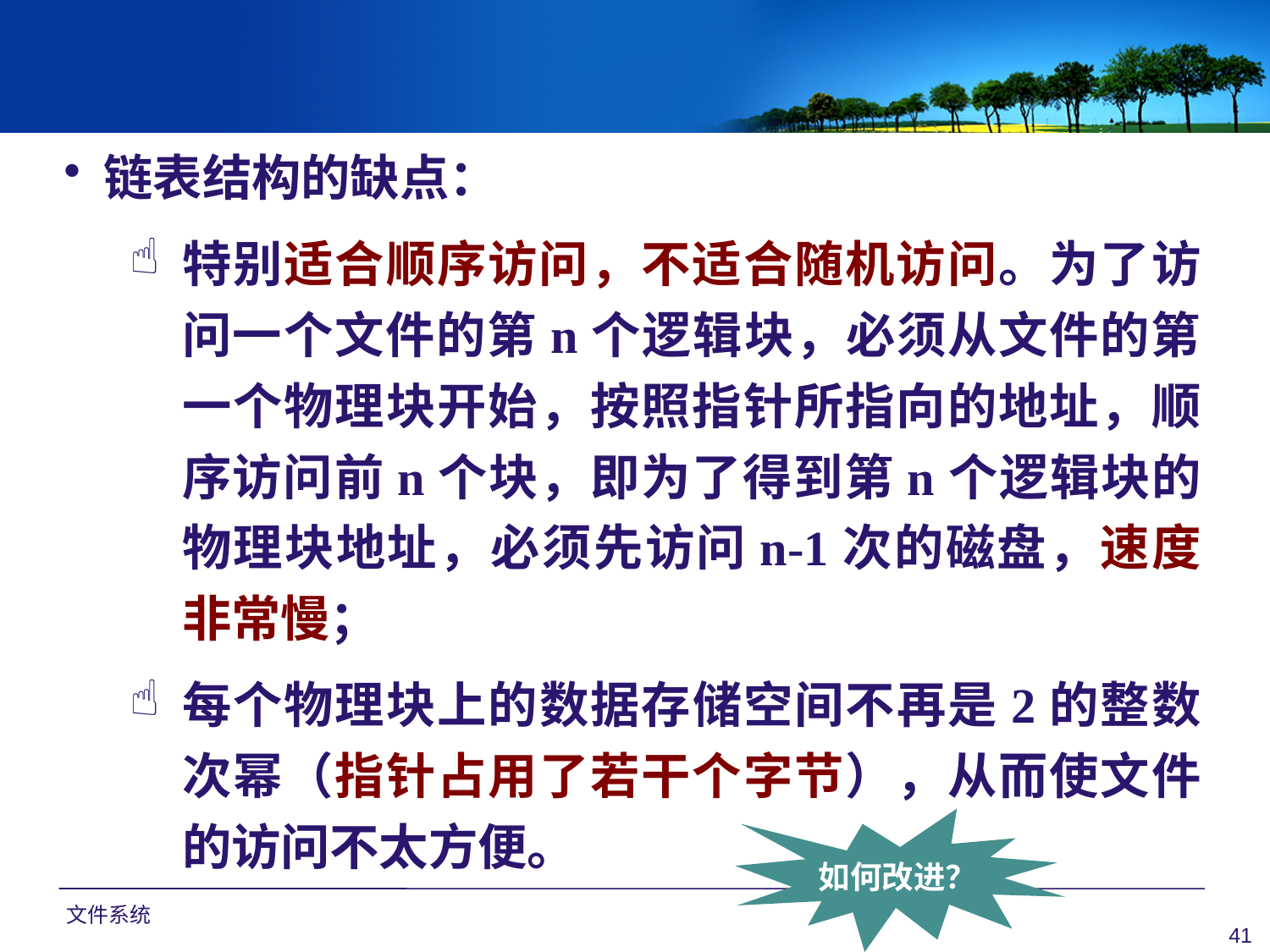

链表结构的缺点：
特别适合顺序访问，不适合随机访问。为了访问一个文件的第n个逻辑块，必须从文件的第一个物理块开始，按照指针所指向的地址，顺序访问前n个块，即为了得到第n个逻辑块的物理块地址，必须先访问n-1次的磁盘，速度非常慢；
每个物理块上的数据存储空间不再是2的整数次幂（指针占用了若干个字节），从而使文件的访问不太方便。
如何改进？
文件系统
41